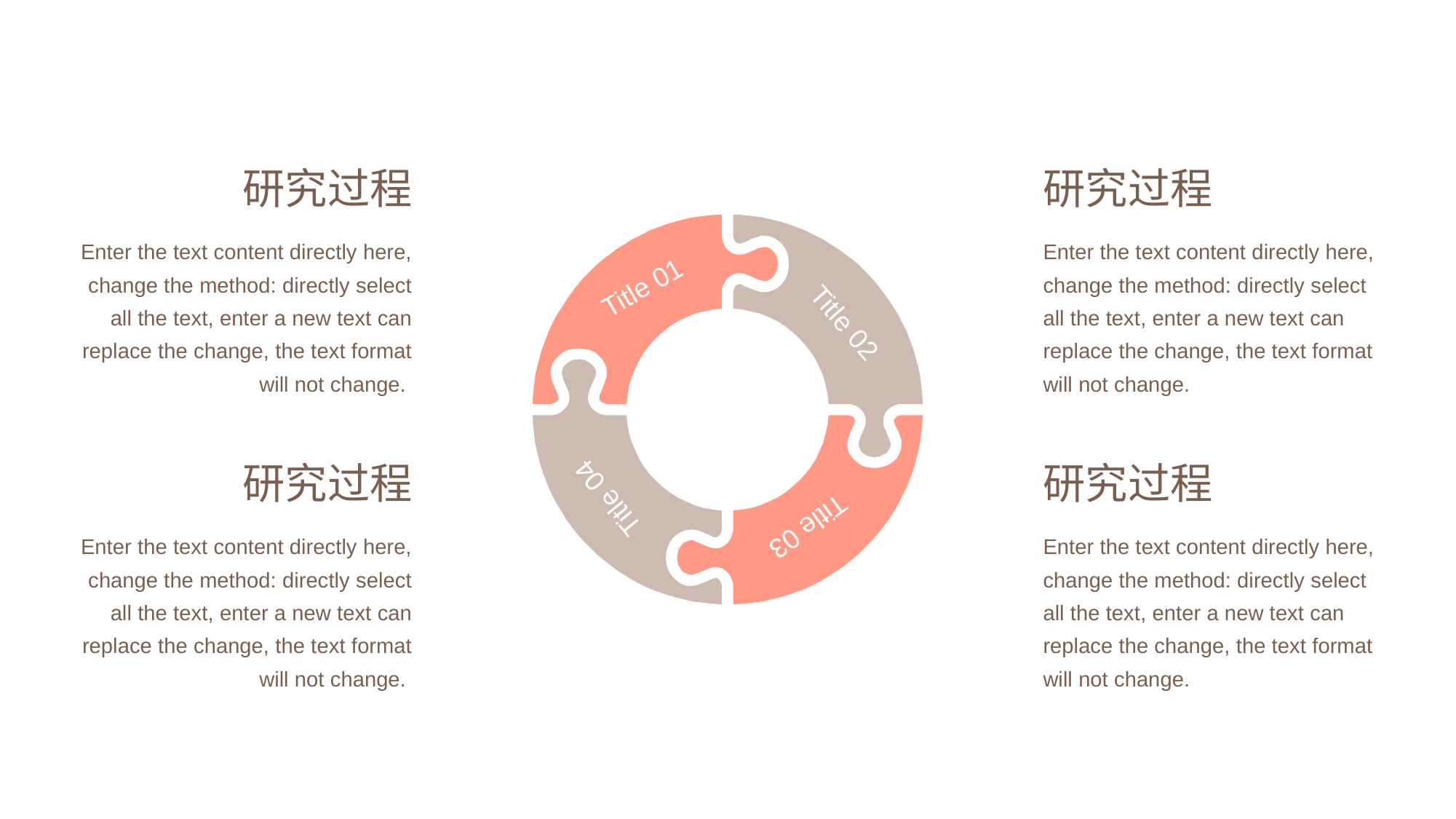

研究过程
Enter the text content directly here, change the method: directly select all the text, enter a new text can replace the change, the text format will not change.
研究过程
Enter the text content directly here, change the method: directly select all the text, enter a new text can replace the change, the text format will not change.

Title 01
Title 02
研究过程
Enter the text content directly here, change the method: directly select all the text, enter a new text can replace the change, the text format will not change.
研究过程
Enter the text content directly here, change the method: directly select all the text, enter a new text can replace the change, the text format will not change.
Title 04
Title 03